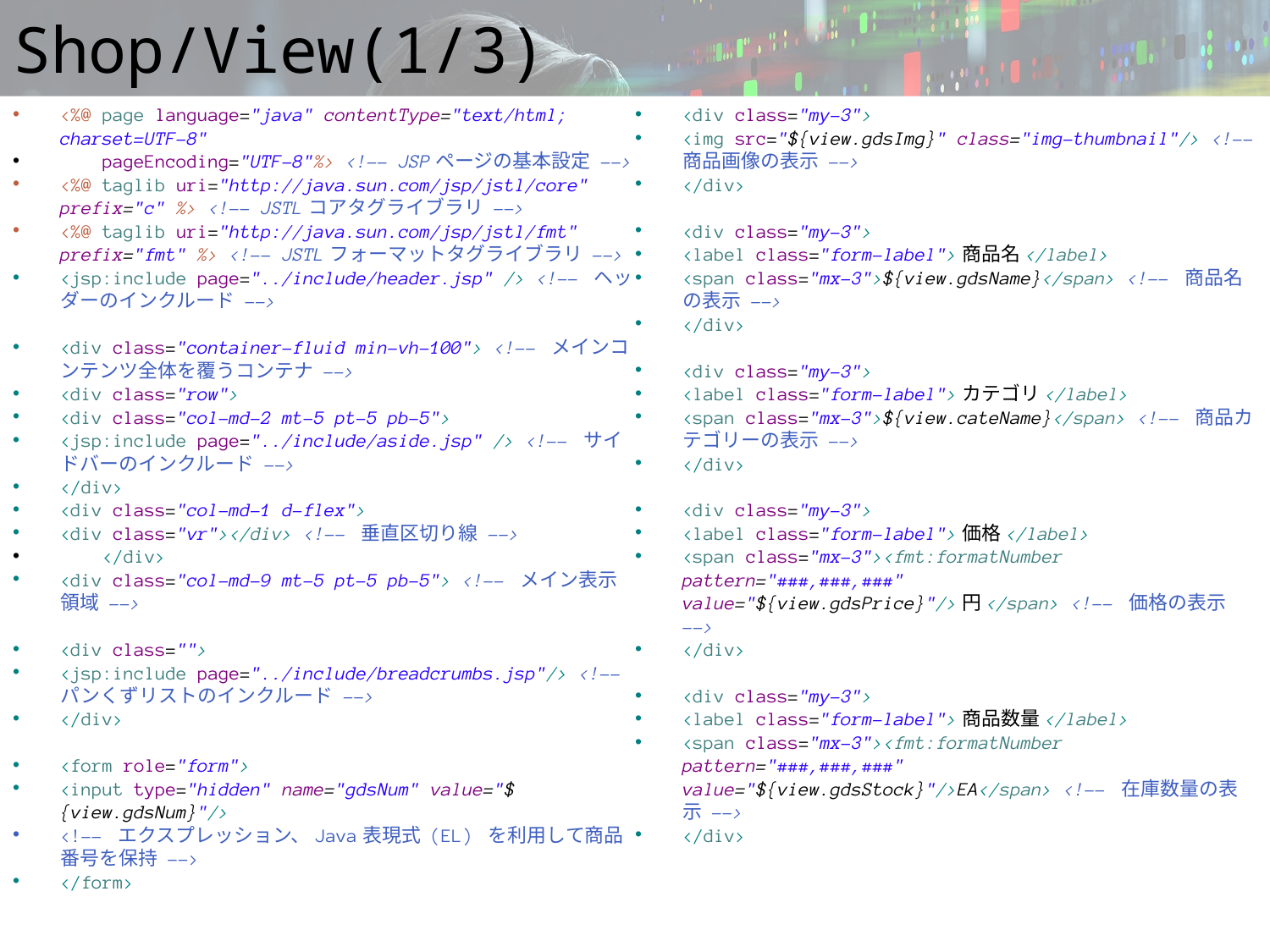

# Shop/View(1/3)
<%@ page language="java" contentType="text/html; charset=UTF-8"
    pageEncoding="UTF-8"%> <!-- JSPページの基本設定 -->
<%@ taglib uri="http://java.sun.com/jsp/jstl/core" prefix="c" %> <!-- JSTLコアタグライブラリ -->
<%@ taglib uri="http://java.sun.com/jsp/jstl/fmt" prefix="fmt" %> <!-- JSTLフォーマットタグライブラリ -->
<jsp:include page="../include/header.jsp" /> <!-- ヘッダーのインクルード -->

<div class="container-fluid min-vh-100"> <!-- メインコンテンツ全体を覆うコンテナ -->
<div class="row">
<div class="col-md-2 mt-5 pt-5 pb-5">
<jsp:include page="../include/aside.jsp" /> <!-- サイドバーのインクルード -->
</div>
<div class="col-md-1 d-flex">
<div class="vr"></div> <!-- 垂直区切り線 -->
    </div>
<div class="col-md-9 mt-5 pt-5 pb-5"> <!-- メイン表示領域 -->

<div class="">
<jsp:include page="../include/breadcrumbs.jsp"/> <!-- パンくずリストのインクルード -->
</div>

<form role="form">
<input type="hidden" name="gdsNum" value="${view.gdsNum}"/>
<!-- エクスプレッション、Java表現式 (EL) を利用して商品番号を保持 -->
</form>

<div class="my-3">
<img src="${view.gdsImg}" class="img-thumbnail"/> <!-- 商品画像の表示 -->
</div>

<div class="my-3">
<label class="form-label">商品名</label>
<span class="mx-3">${view.gdsName}</span> <!-- 商品名の表示 -->
</div>

<div class="my-3">
<label class="form-label">カテゴリ</label>
<span class="mx-3">${view.cateName}</span> <!-- 商品カテゴリーの表示 -->
</div>

<div class="my-3">
<label class="form-label">価格</label>
<span class="mx-3"><fmt:formatNumber pattern="###,###,###" value="${view.gdsPrice}"/>円</span> <!-- 価格の表示 -->
</div>

<div class="my-3">
<label class="form-label">商品数量</label>
<span class="mx-3"><fmt:formatNumber pattern="###,###,###" value="${view.gdsStock}"/>EA</span> <!-- 在庫数量の表示 -->
</div>